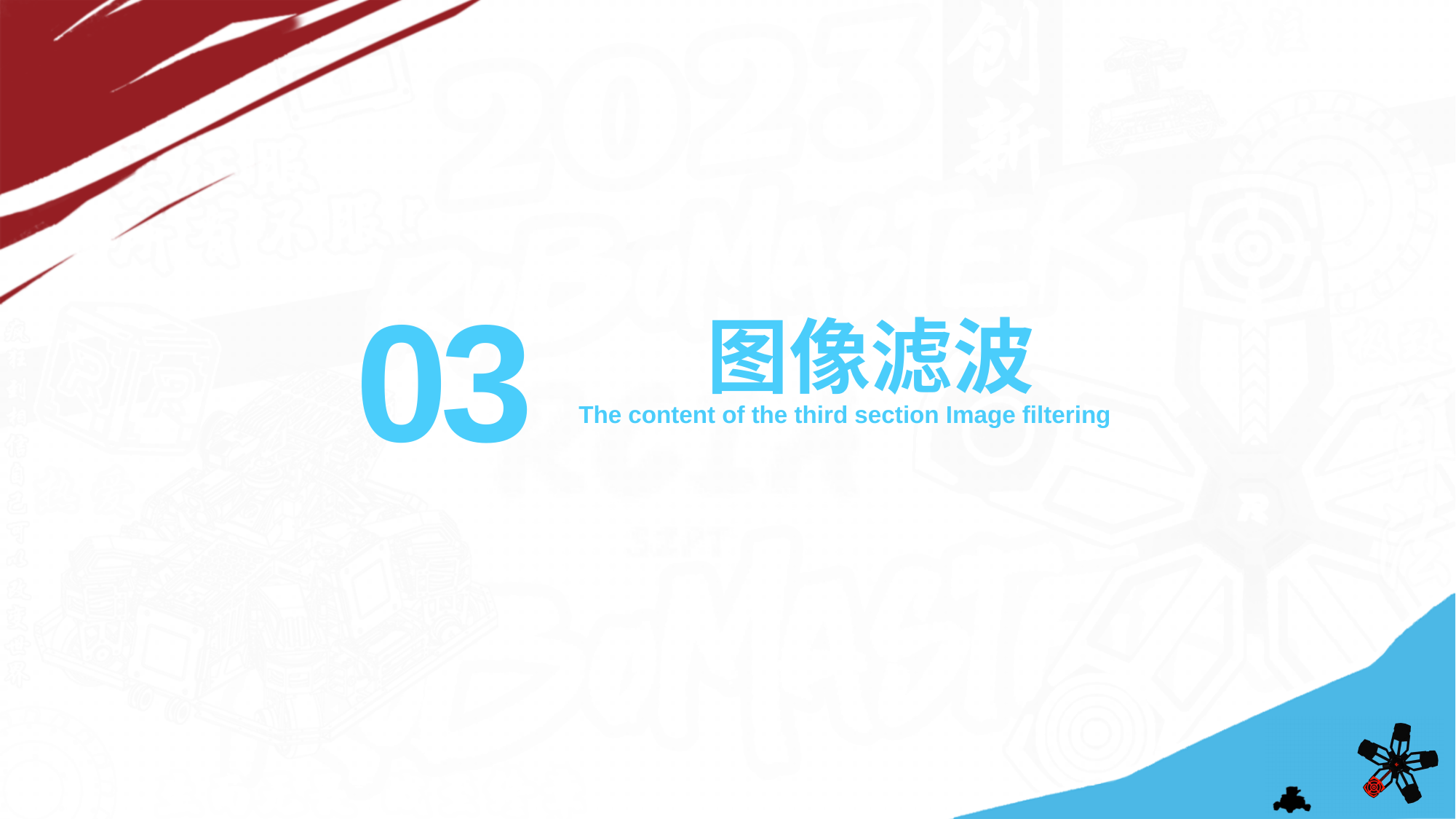

03
图像滤波
The content of the third section Image filtering